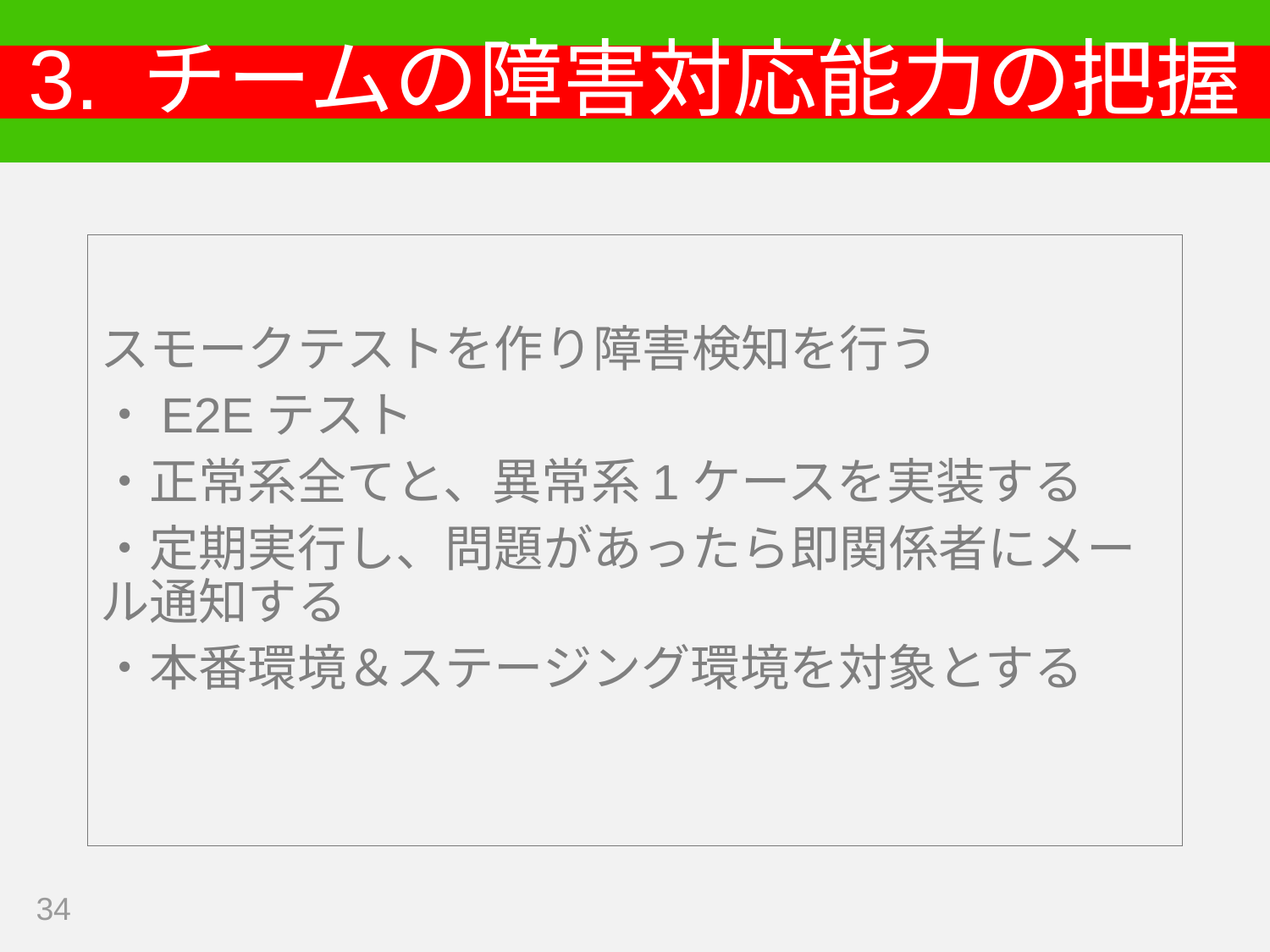

# 3. チームの障害対応能力の把握
スモークテストを作り障害検知を行う
・E2Eテスト
・正常系全てと、異常系1ケースを実装する
・定期実行し、問題があったら即関係者にメール通知する
・本番環境＆ステージング環境を対象とする

34